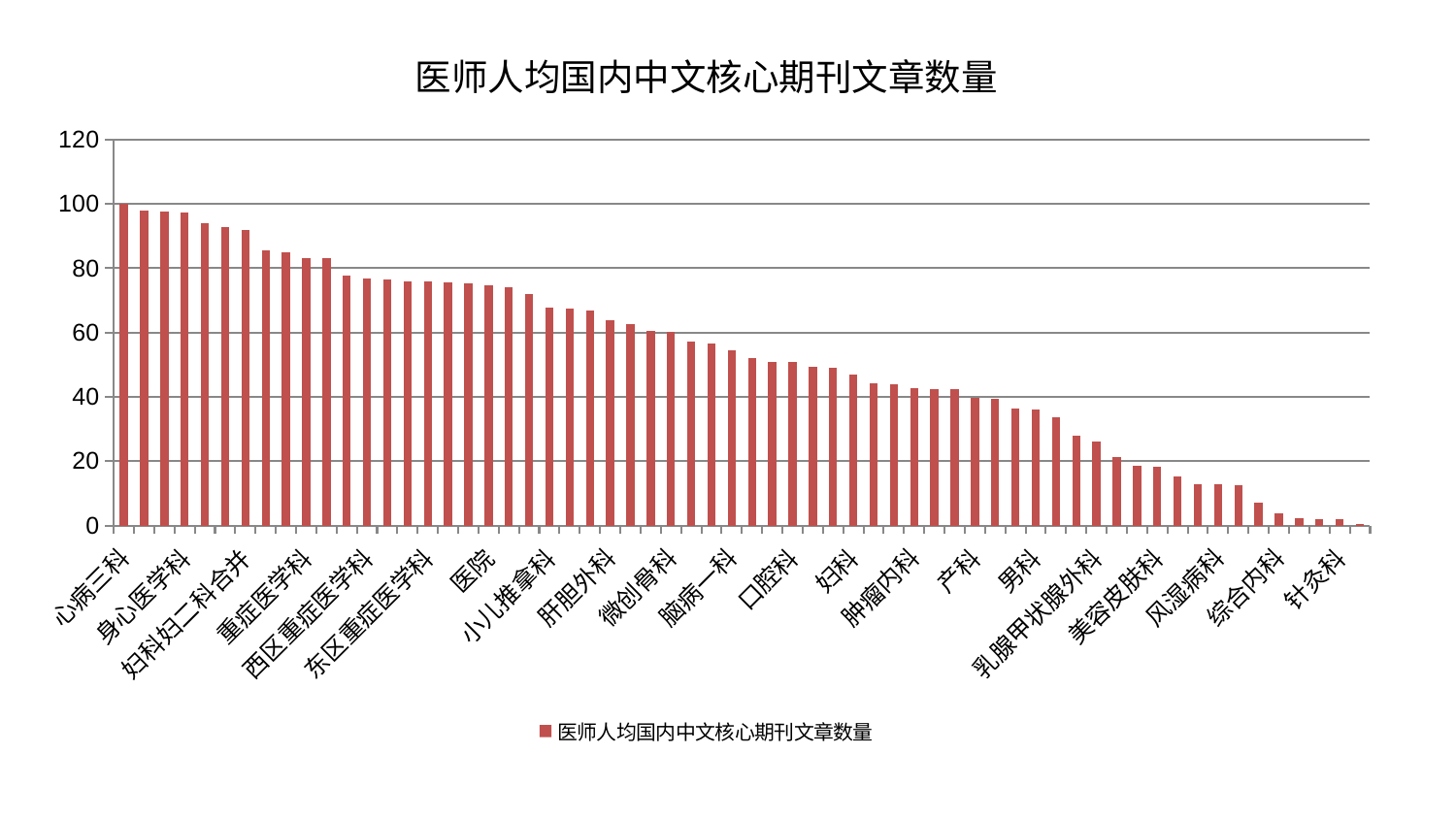

### Chart: 医师人均国内中文核心期刊文章数量

| Category | 医师人均国内中文核心期刊文章数量 |
|---|---|
| 心病三科 | 100.0 |
| 心血管内科 | 98.07365548274785 |
| 显微骨科 | 97.53753014695006 |
| 身心医学科 | 97.2134441769604 |
| 内分泌科 | 94.10671208889227 |
| 肛肠科 | 92.72891842817431 |
| 妇科妇二科合并 | 92.05695100863416 |
| 关节骨科 | 85.68024819872561 |
| 耳鼻喉科 | 85.05940305817205 |
| 重症医学科 | 83.23351051564683 |
| 小儿骨科 | 83.01472241972282 |
| 康复科 | 77.59934462891844 |
| 西区重症医学科 | 76.6954733673062 |
| 儿科 | 76.5669669897617 |
| 消化内科 | 75.85371679737938 |
| 东区重症医学科 | 75.83351685972907 |
| 创伤骨科 | 75.6169286060646 |
| 血液科 | 75.41415718715761 |
| 医院 | 74.64820086883161 |
| 肾病科 | 74.02946435798512 |
| 妇二科 | 72.03395453644865 |
| 小儿推拿科 | 67.64061261129713 |
| 呼吸内科 | 67.59842386515892 |
| 肾脏内科 | 66.7274173539625 |
| 肝胆外科 | 63.69516456766697 |
| 推拿科 | 62.71785754127678 |
| 中医经典科 | 60.49521918538001 |
| 微创骨科 | 60.34758931930132 |
| 周围血管科 | 57.134040891689494 |
| 肝病科 | 56.66856027581562 |
| 脑病一科 | 54.48449221141534 |
| 心病二科 | 52.00260266852979 |
| 脑病三科 | 50.78995350765729 |
| 口腔科 | 50.738536881736586 |
| 眼科 | 49.296262762415104 |
| 普通外科 | 49.12504302923065 |
| 妇科 | 47.06407726702597 |
| 泌尿外科 | 44.3542174703582 |
| 心病四科 | 43.93818935643266 |
| 肿瘤内科 | 42.8236374423899 |
| 运动损伤骨科 | 42.5285179474064 |
| 心病一科 | 42.37023490259502 |
| 产科 | 39.54043886944585 |
| 脊柱骨科 | 39.322200153220955 |
| 老年医学科 | 36.476376329629566 |
| 男科 | 36.154214618333945 |
| 胸外科 | 33.525379615452536 |
| 神经内科 | 28.00344326331415 |
| 乳腺甲状腺外科 | 26.025426926576632 |
| 脾胃科消化科合并 | 21.237418535778094 |
| 神经外科 | 18.58757805983583 |
| 美容皮肤科 | 18.320890160363607 |
| 脾胃病科 | 15.160391982064958 |
| 脑病二科 | 12.7408385682777 |
| 风湿病科 | 12.7126872214042 |
| 治未病中心 | 12.536442937136755 |
| 骨科 | 7.026160281495912 |
| 综合内科 | 3.8289940629743326 |
| 中医外治中心 | 2.1934227723431703 |
| 皮肤科 | 2.078961486268662 |
| 针灸科 | 1.887461681847623 |
| 东区肾病科 | 0.5952056995431464 |
48